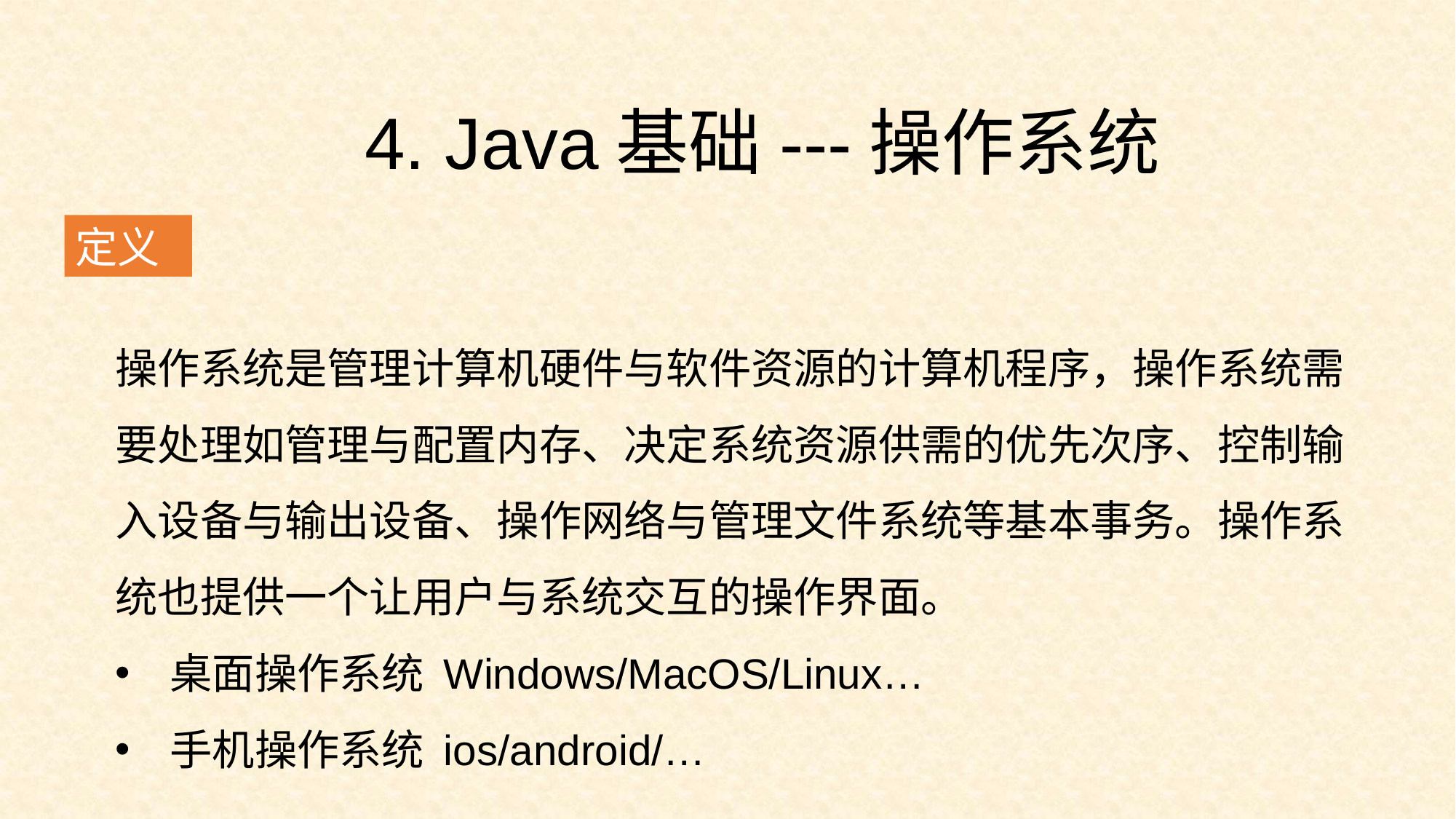

4. Java基础---操作系统
定义
操作系统是管理计算机硬件与软件资源的计算机程序，操作系统需要处理如管理与配置内存、决定系统资源供需的优先次序、控制输入设备与输出设备、操作网络与管理文件系统等基本事务。操作系统也提供一个让用户与系统交互的操作界面。
桌面操作系统 Windows/MacOS/Linux…
手机操作系统 ios/android/…